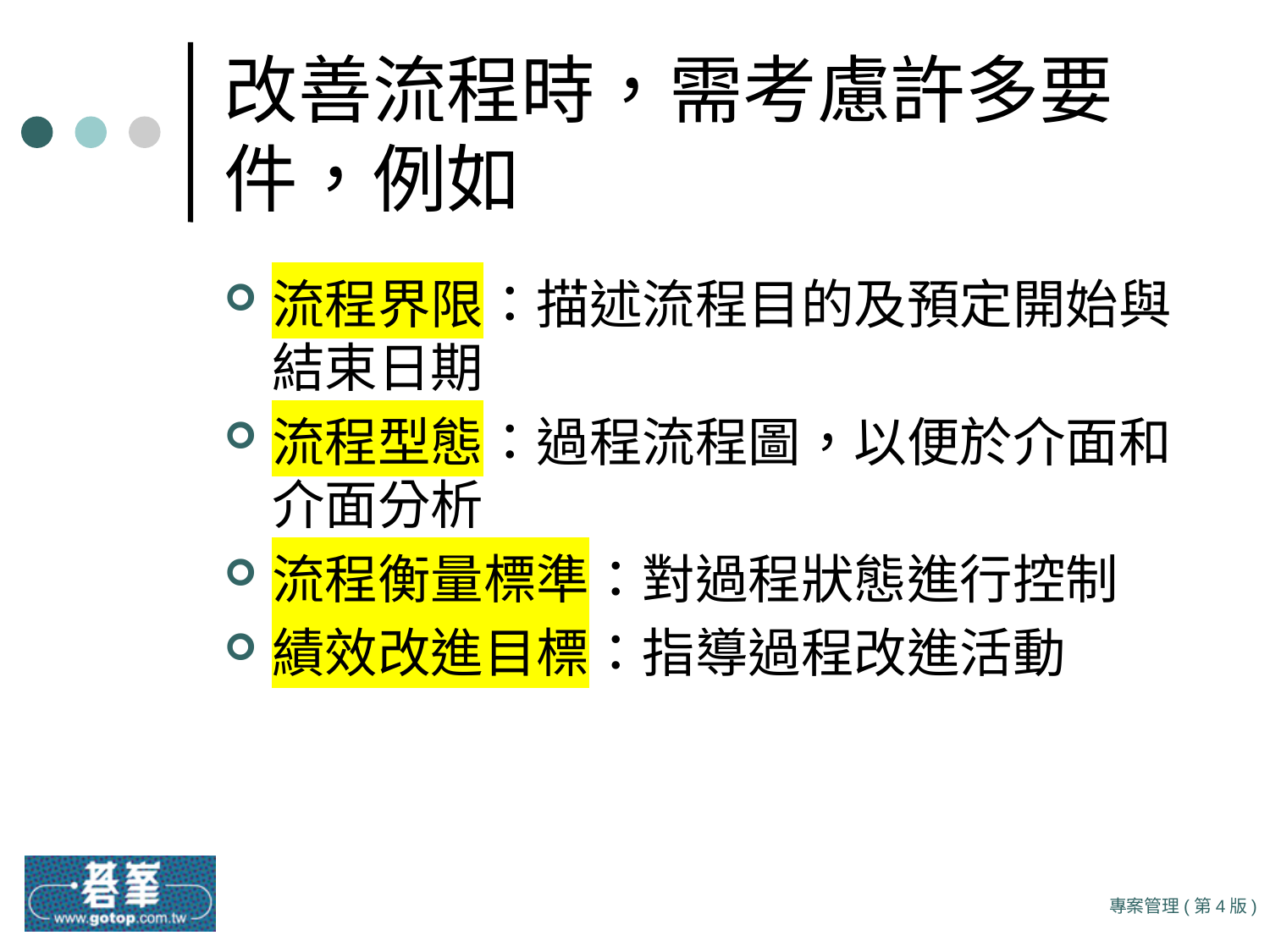

# 改善流程時，需考慮許多要件，例如
流程界限：描述流程目的及預定開始與結束日期
流程型態：過程流程圖，以便於介面和介面分析
流程衡量標準：對過程狀態進行控制
績效改進目標：指導過程改進活動
專案管理(第4版)